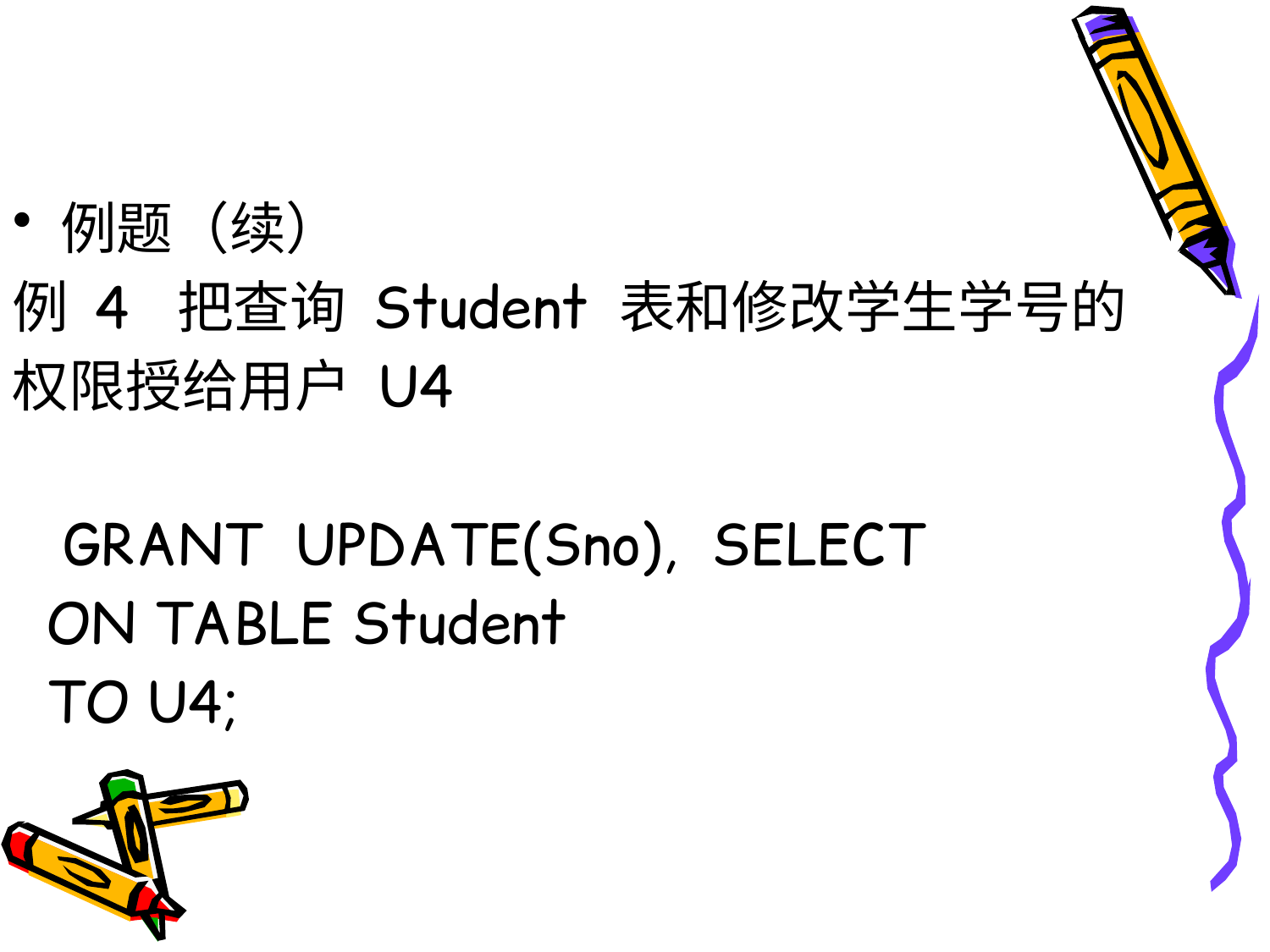

#
例题（续）
例 4  把查询 Student 表和修改学生学号的
权限授给用户 U4

   GRANT  UPDATE(Sno),  SELECT
  ON TABLE Student
  TO U4;